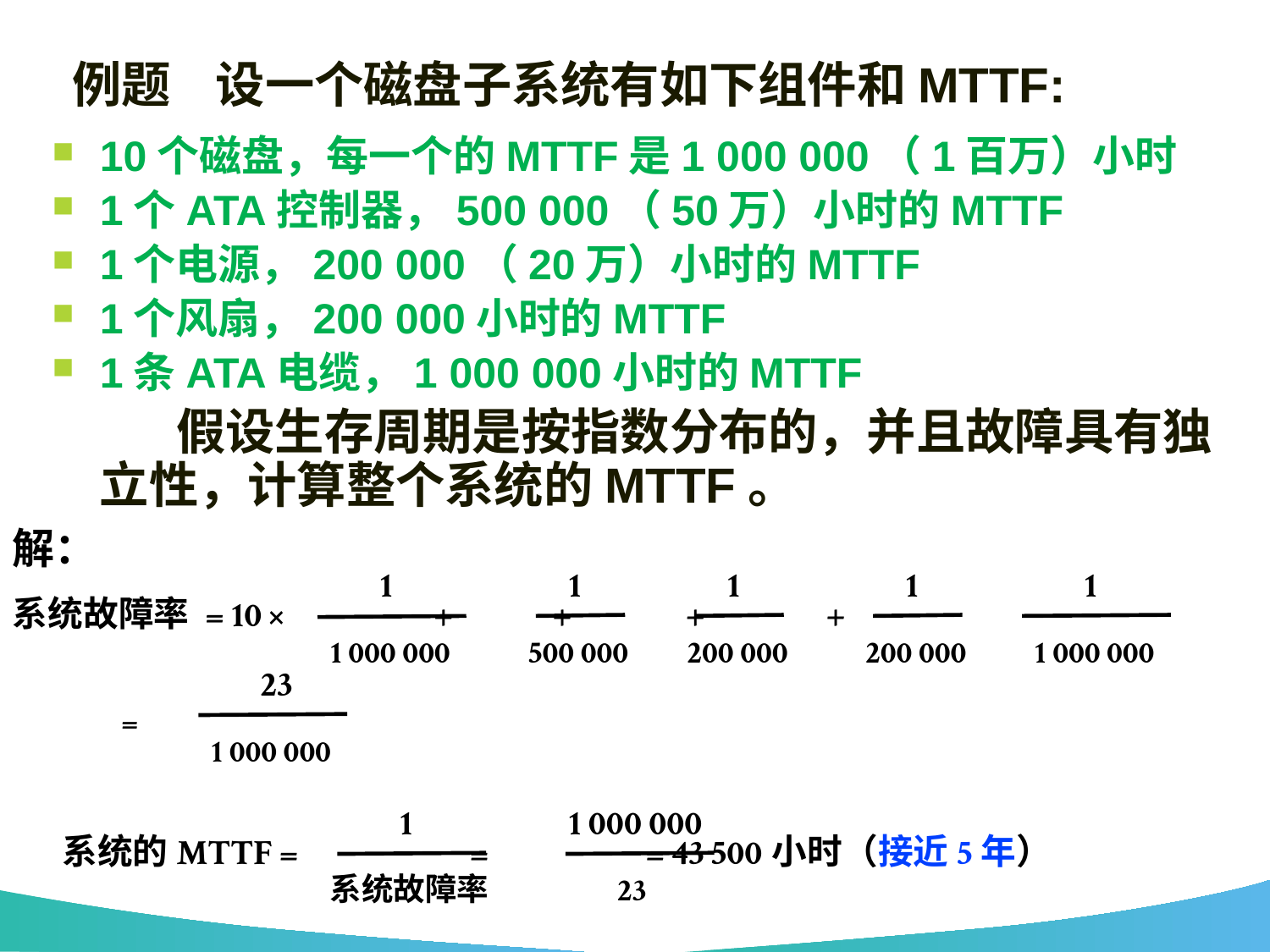

# 例题    设一个磁盘子系统有如下组件和MTTF:
10个磁盘，每一个的MTTF是1 000 000（1百万）小时
1个ATA控制器，500 000（50万）小时的MTTF
1个电源，200 000（20万）小时的MTTF
1个风扇，200 000小时的MTTF
1条ATA电缆，1 000 000小时的MTTF
            假设生存周期是按指数分布的，并且故障具有独立性，计算整个系统的MTTF。
解：
1
1
1
1
1
系统故障率 = 10 ×                     +              +                +                 +
1 000 000
500 000
200 000
200 000
1 000 000
23
=
1 000 000
1
1 000 000
系统的MTTF =                        =                      = 43 500小时（接近5年）
系统故障率
      23